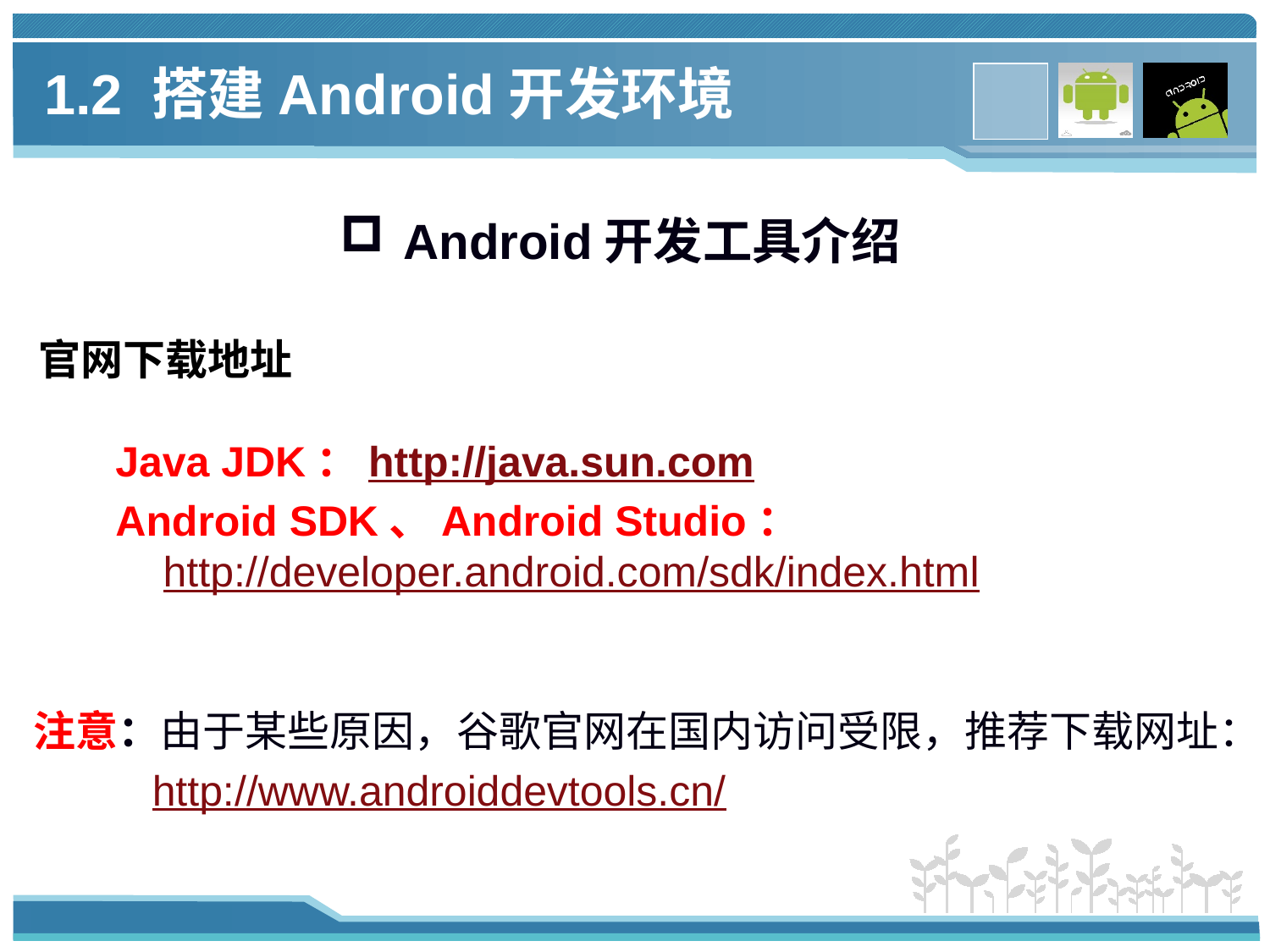

1.2 搭建Android开发环境
# Android开发工具介绍
官网下载地址
Java JDK：http://java.sun.com
Android SDK、Android Studio：http://developer.android.com/sdk/index.html
注意：由于某些原因，谷歌官网在国内访问受限，推荐下载网址：
          http://www.androiddevtools.cn/